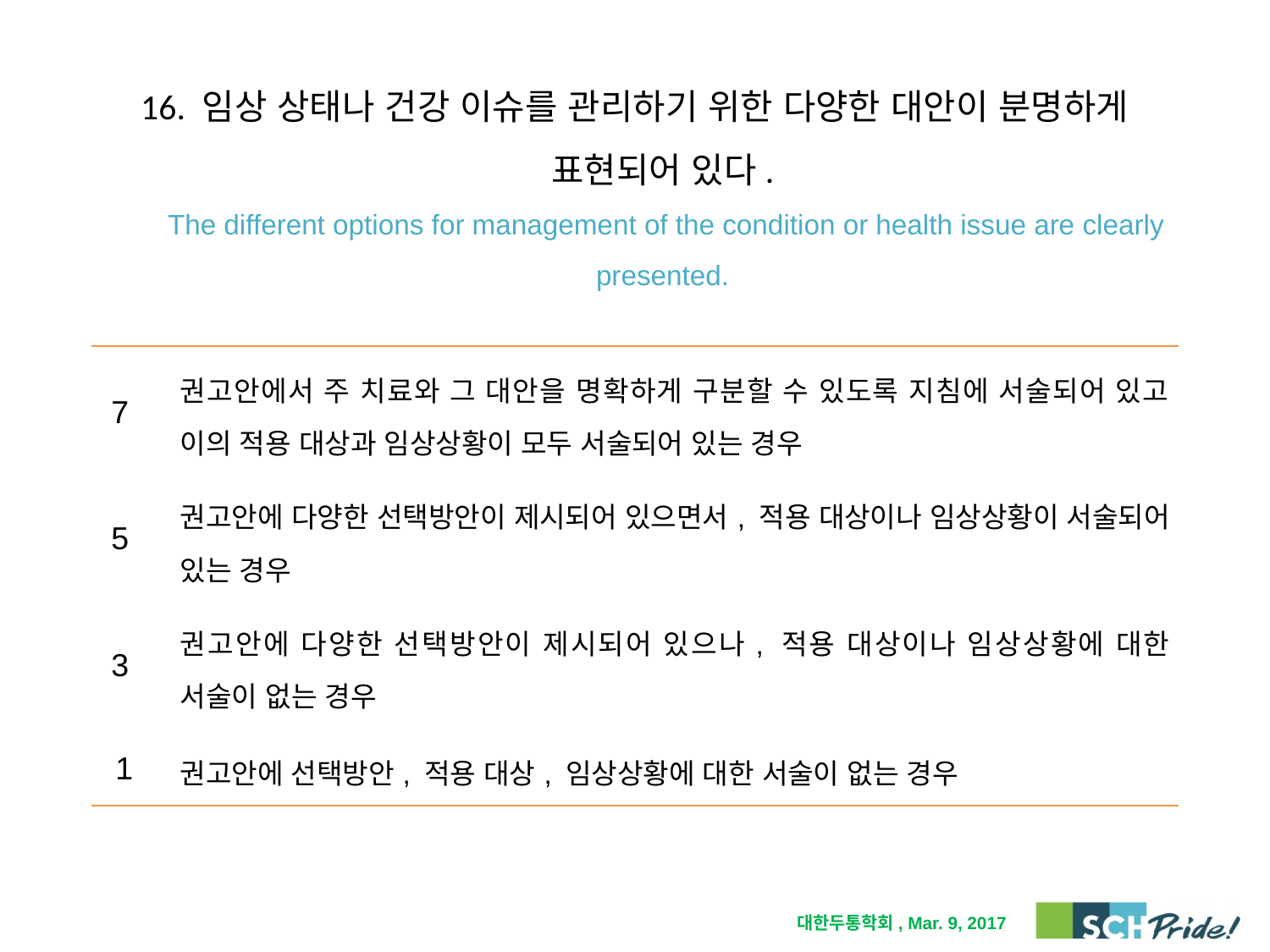

# 16. 임상 상태나 건강 이슈를 관리하기 위한 다양한 대안이 분명하게 표현되어 있다. The different options for management of the condition or health issue are clearly presented.
| 7 | 권고안에서 주 치료와 그 대안을 명확하게 구분할 수 있도록 지침에 서술되어 있고 이의 적용 대상과 임상상황이 모두 서술되어 있는 경우 |
| --- | --- |
| 5 | 권고안에 다양한 선택방안이 제시되어 있으면서, 적용 대상이나 임상상황이 서술되어 있는 경우 |
| 3 | 권고안에 다양한 선택방안이 제시되어 있으나, 적용 대상이나 임상상황에 대한 서술이 없는 경우 |
| 1 | 권고안에 선택방안, 적용 대상, 임상상황에 대한 서술이 없는 경우 |